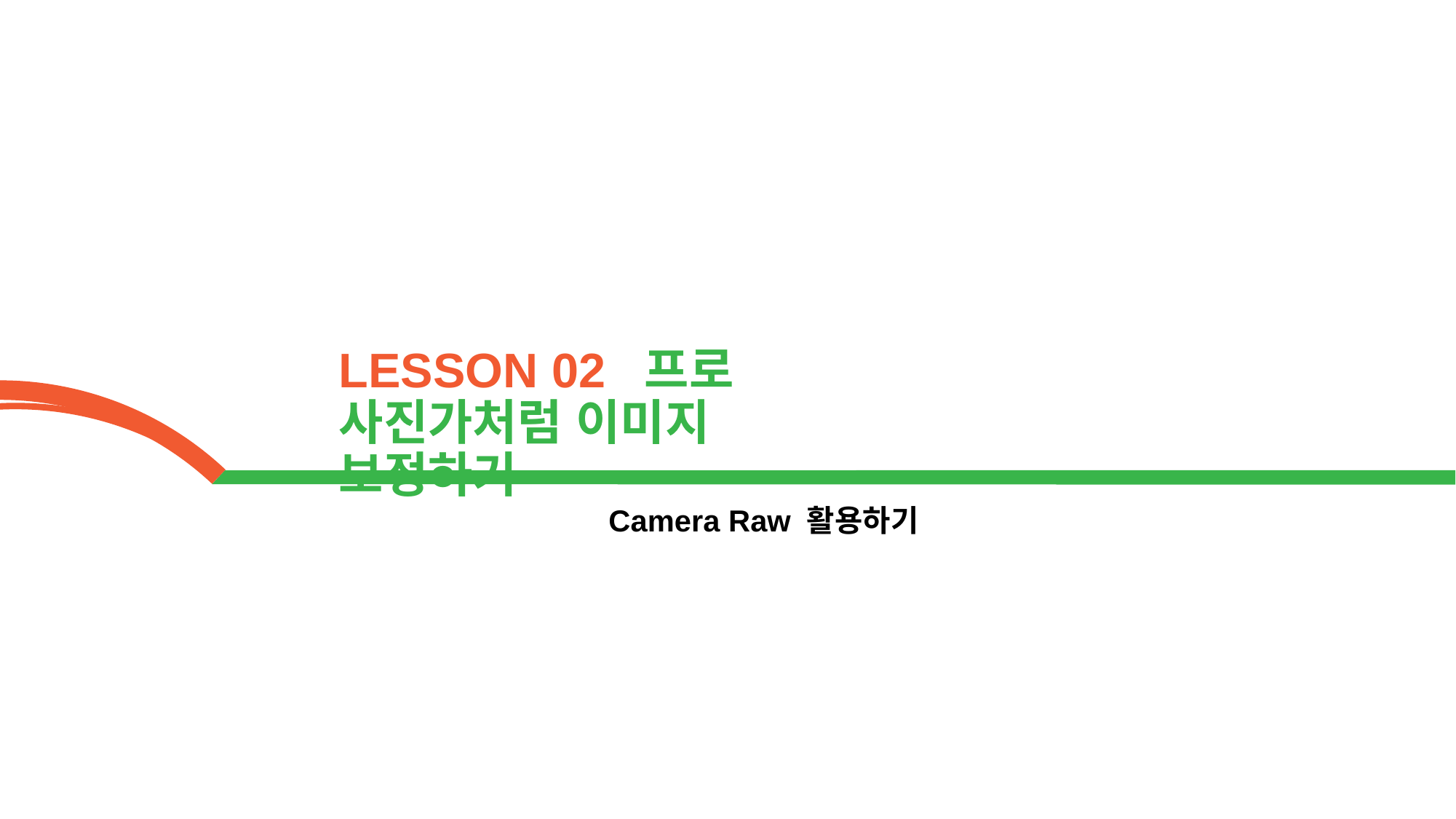

LESSON 02  프로 사진가처럼 이미지 보정하기
Camera Raw 활용하기